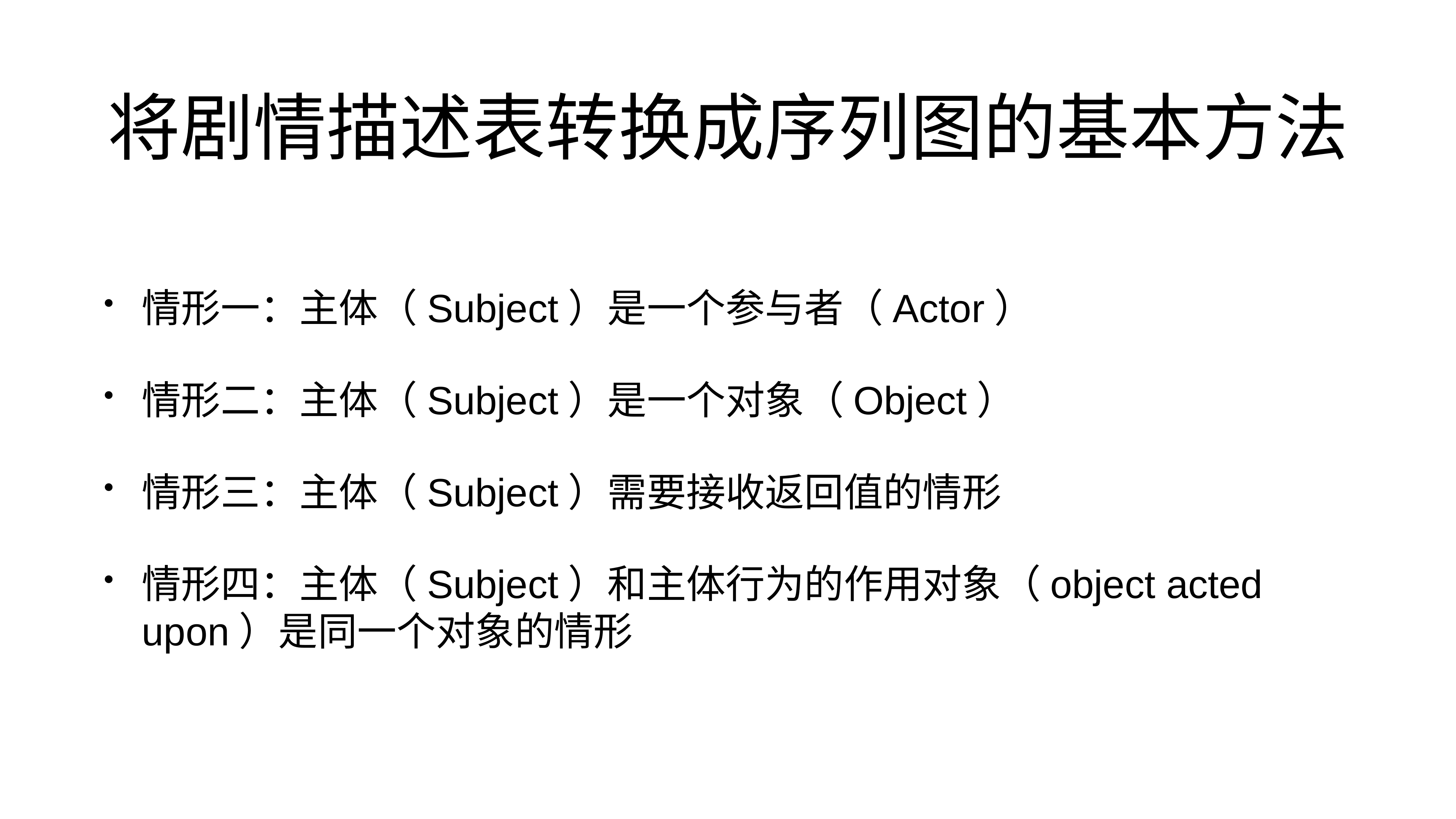

# 将剧情描述表转换成序列图的基本方法
情形一：主体（Subject）是一个参与者（Actor）
情形二：主体（Subject）是一个对象（Object）
情形三：主体（Subject）需要接收返回值的情形
情形四：主体（Subject）和主体行为的作用对象（object acted upon）是同一个对象的情形